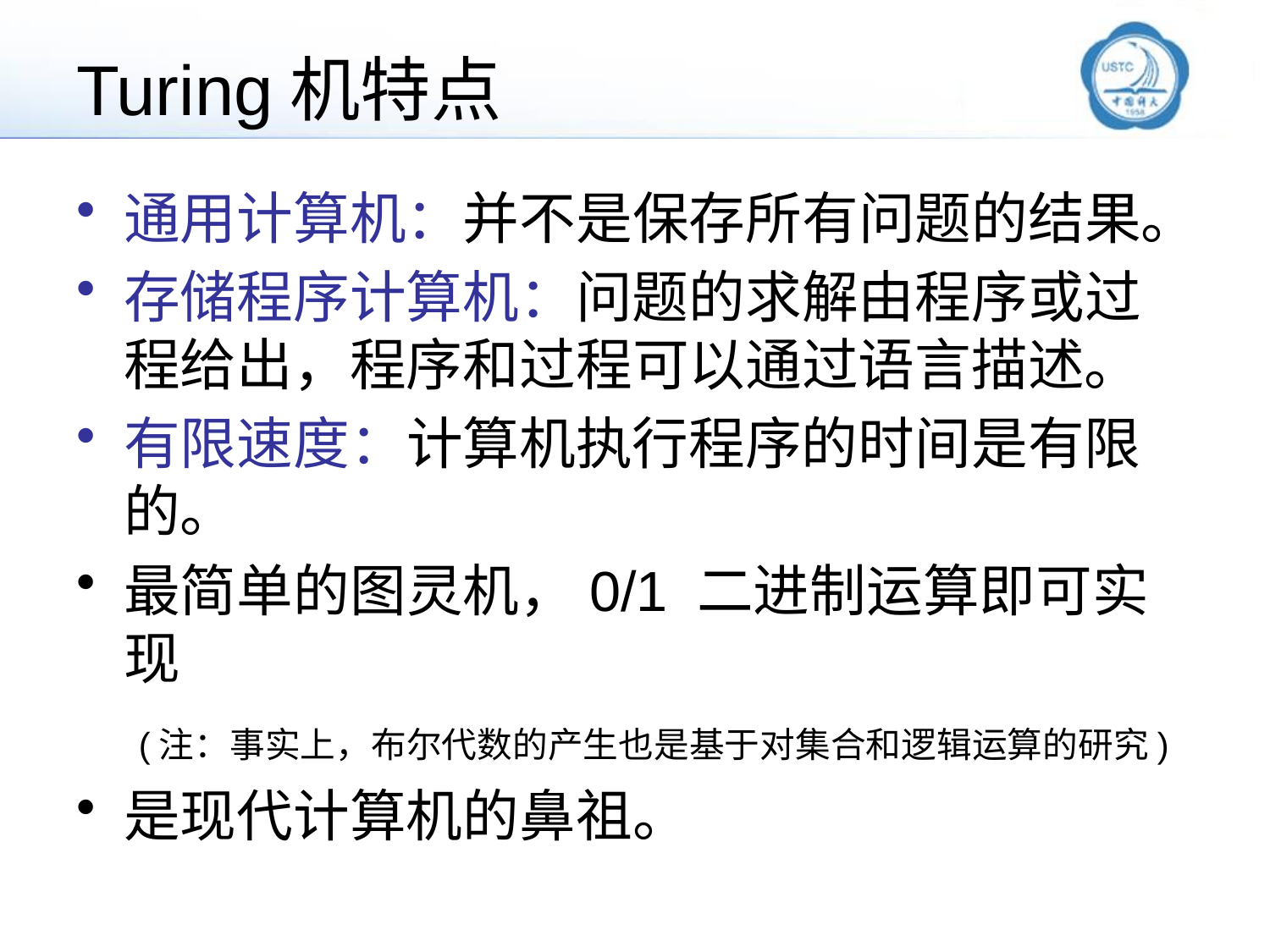

# Turing机特点
通用计算机：并不是保存所有问题的结果。
存储程序计算机：问题的求解由程序或过程给出，程序和过程可以通过语言描述。
有限速度：计算机执行程序的时间是有限的。
最简单的图灵机，0/1 二进制运算即可实现
    (注：事实上，布尔代数的产生也是基于对集合和逻辑运算的研究)
是现代计算机的鼻祖。